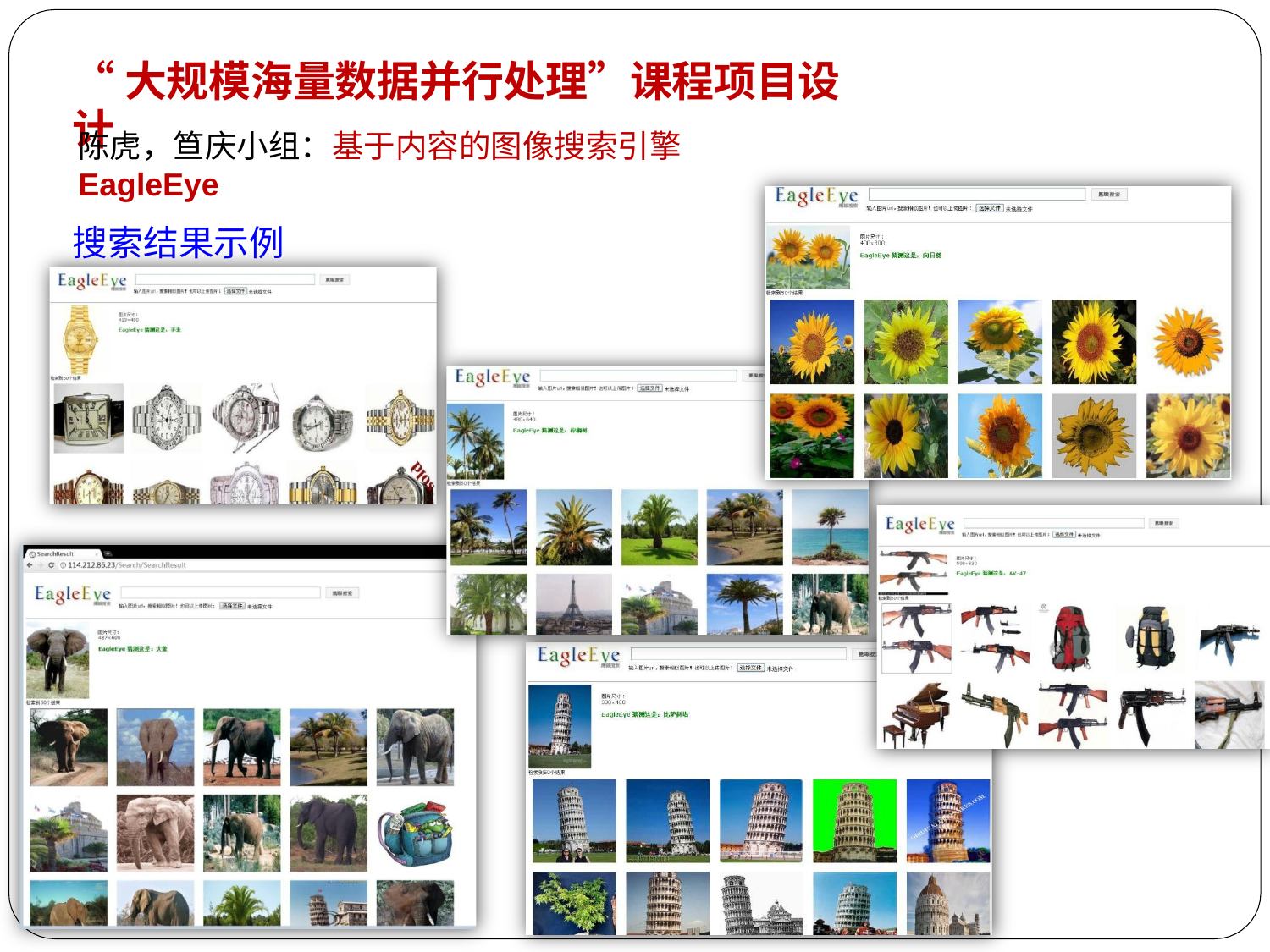

“大规模海量数据并行处理”课程项目设计
陈虎，笪庆小组：基于内容的图像搜索引擎EagleEye
搜索结果示例